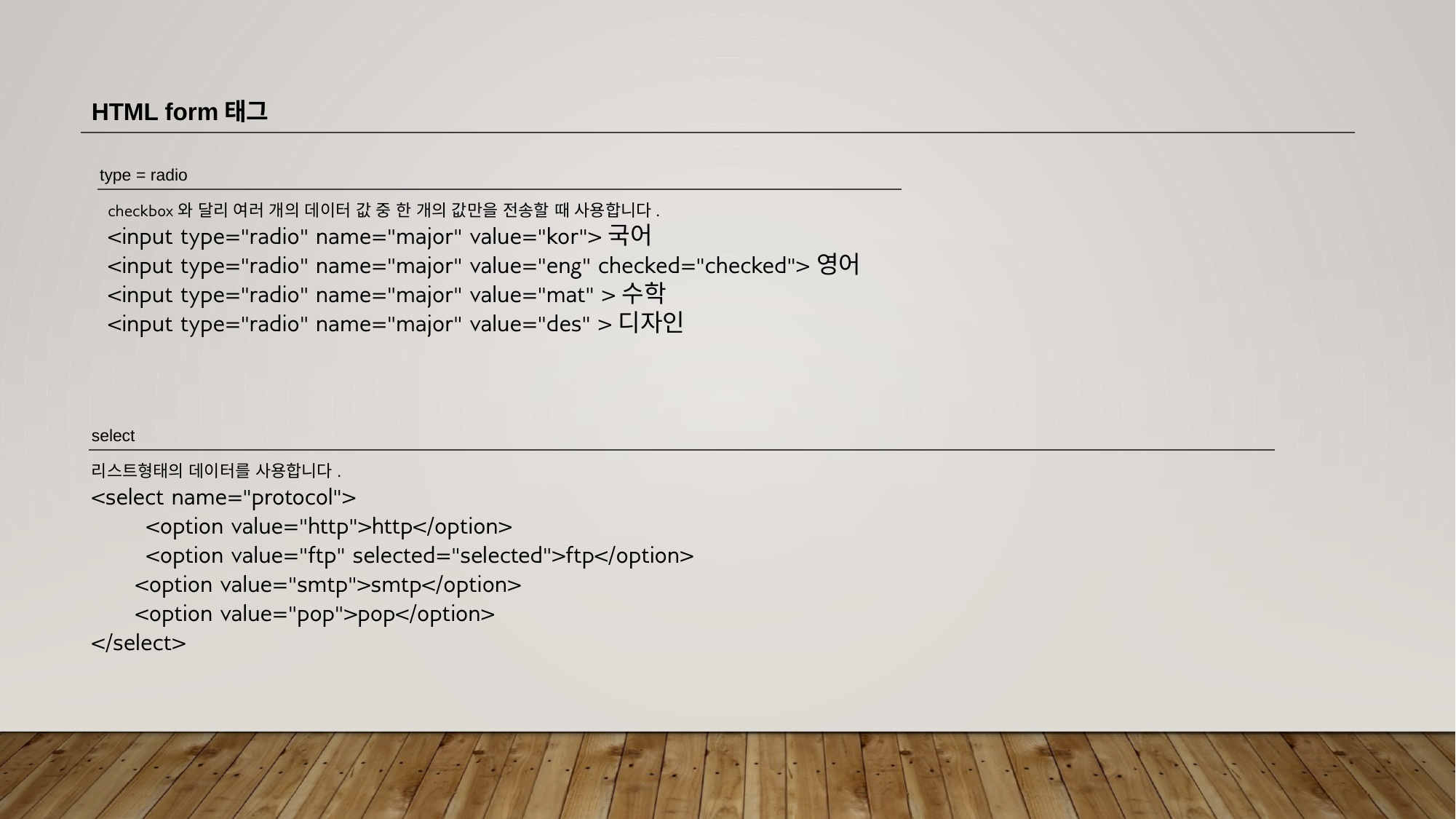

HTML form태그
type = radio
checkbox와 달리 여러 개의 데이터 값 중 한 개의 값만을 전송할 때 사용합니다.
<input type="radio" name="major" value="kor">국어
<input type="radio" name="major" value="eng" checked="checked">영어
<input type="radio" name="major" value="mat" >수학
<input type="radio" name="major" value="des" >디자인
select
리스트형태의 데이터를 사용합니다.
<select name="protocol">
<option value="http">http</option>
<option value="ftp" selected="selected">ftp</option>
      <option value="smtp">smtp</option>
      <option value="pop">pop</option>
</select>